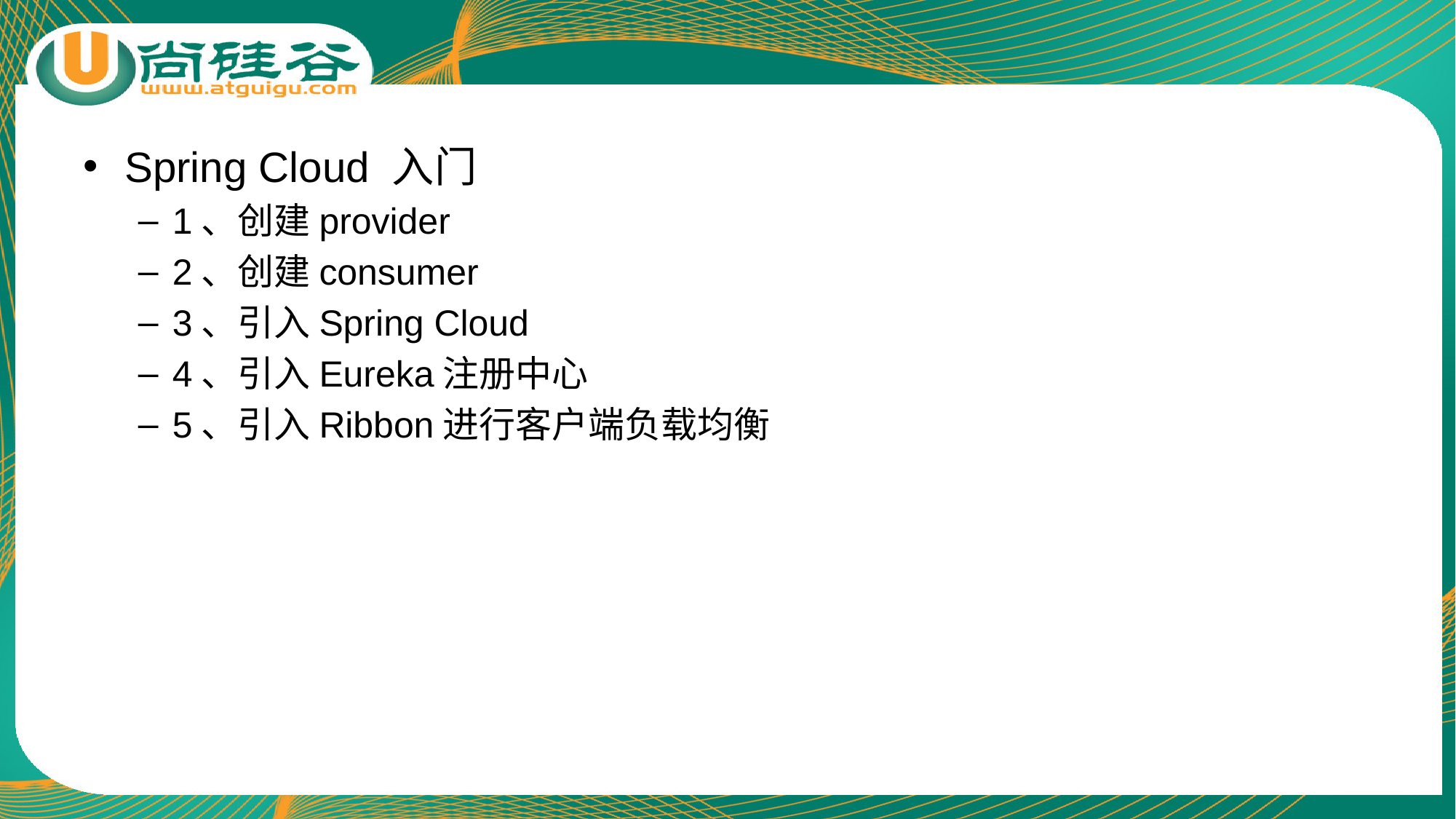

Spring Cloud 入门
1、创建provider
2、创建consumer
3、引入Spring Cloud
4、引入Eureka注册中心
5、引入Ribbon进行客户端负载均衡